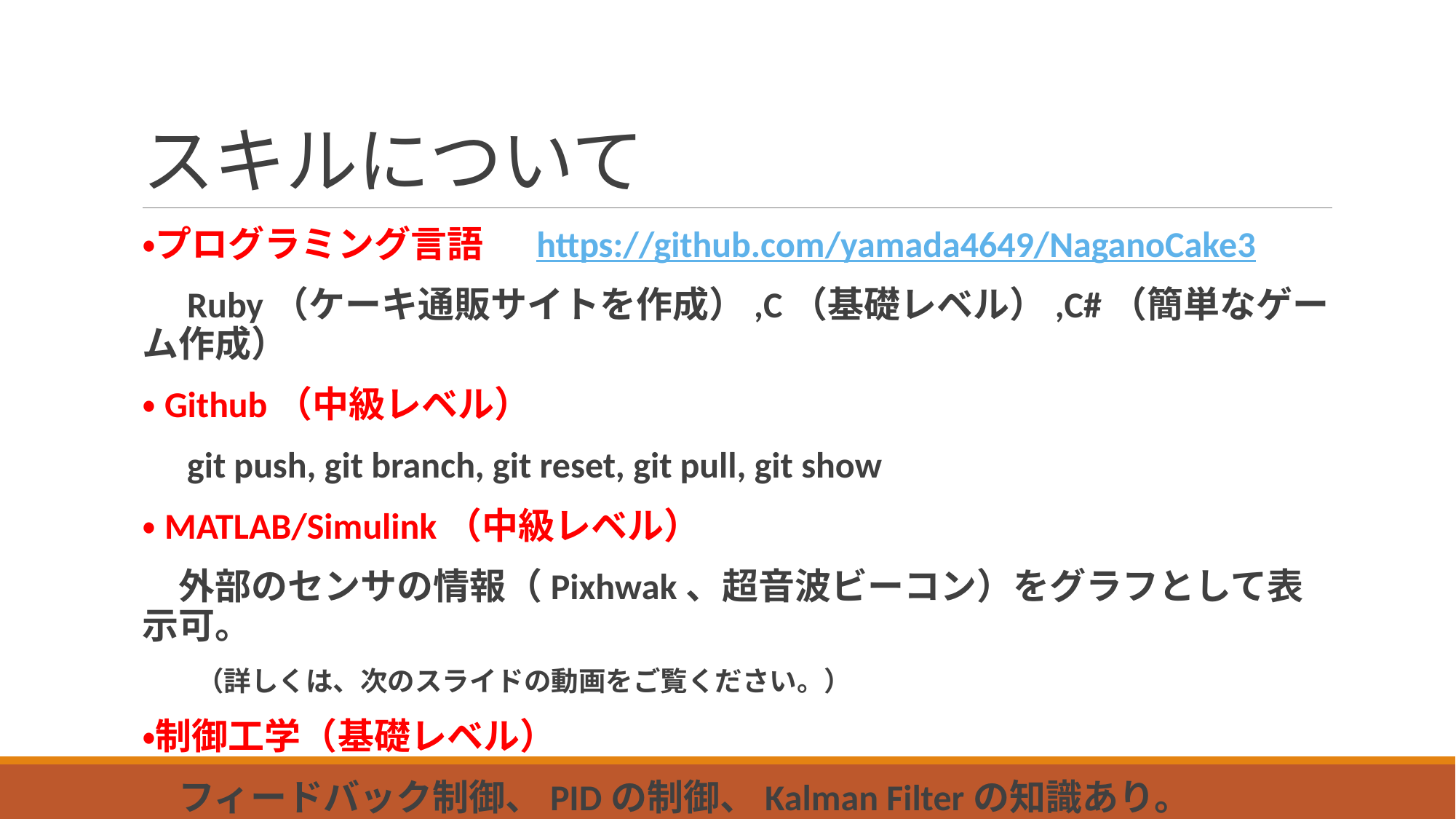

# スキルについて
・プログラミング言語 　https://github.com/yamada4649/NaganoCake3
　Ruby（ケーキ通販サイトを作成）,C（基礎レベル）,C#（簡単なゲーム作成）
・Github（中級レベル）
　git push, git branch, git reset, git pull, git show
・MATLAB/Simulink（中級レベル）
　外部のセンサの情報（Pixhwak、超音波ビーコン）をグラフとして表示可。
　　（詳しくは、次のスライドの動画をご覧ください。）
・制御工学（基礎レベル）
　フィードバック制御、PIDの制御、Kalman Filterの知識あり。